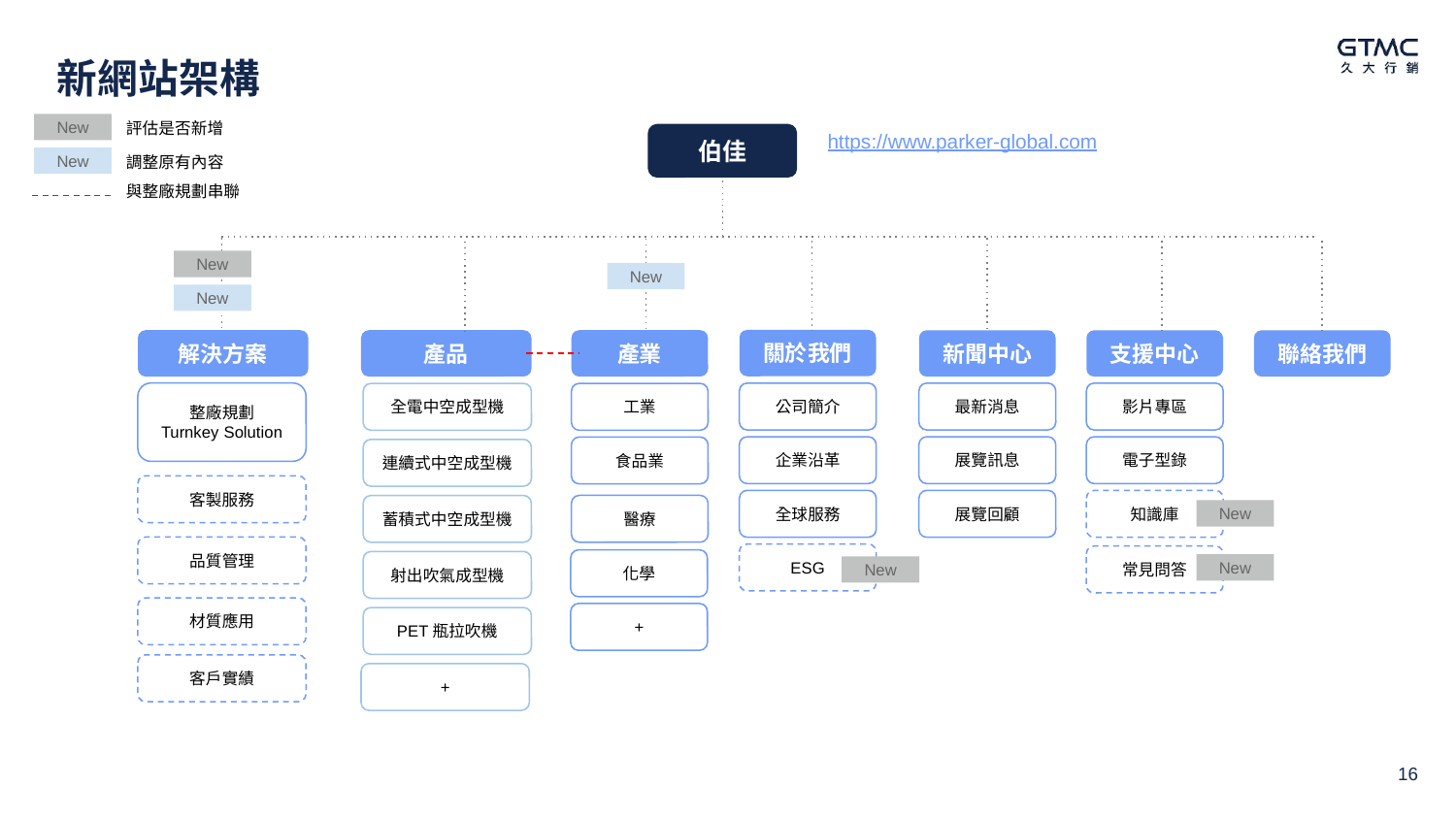

新網站架構
New
https://www.parker-global.com

評估是否新增
伯佳
New
調整原有內容
與整廠規劃串聯
New
New
New
關於我們
解決方案
產品
產業
新聞中心
支援中心
聯絡我們
整廠規劃
Turnkey Solution
公司簡介
最新消息
影片專區
全電中空成型機
工業
企業沿革
展覽訊息
電子型錄
食品業
連續式中空成型機
客製服務
全球服務
展覽回顧
知識庫
醫療
蓄積式中空成型機
New
品質管理
ESG
常見問答
化學
射出吹氣成型機
New
New
材質應用
+
PET瓶拉吹機
客戶實績
+
16